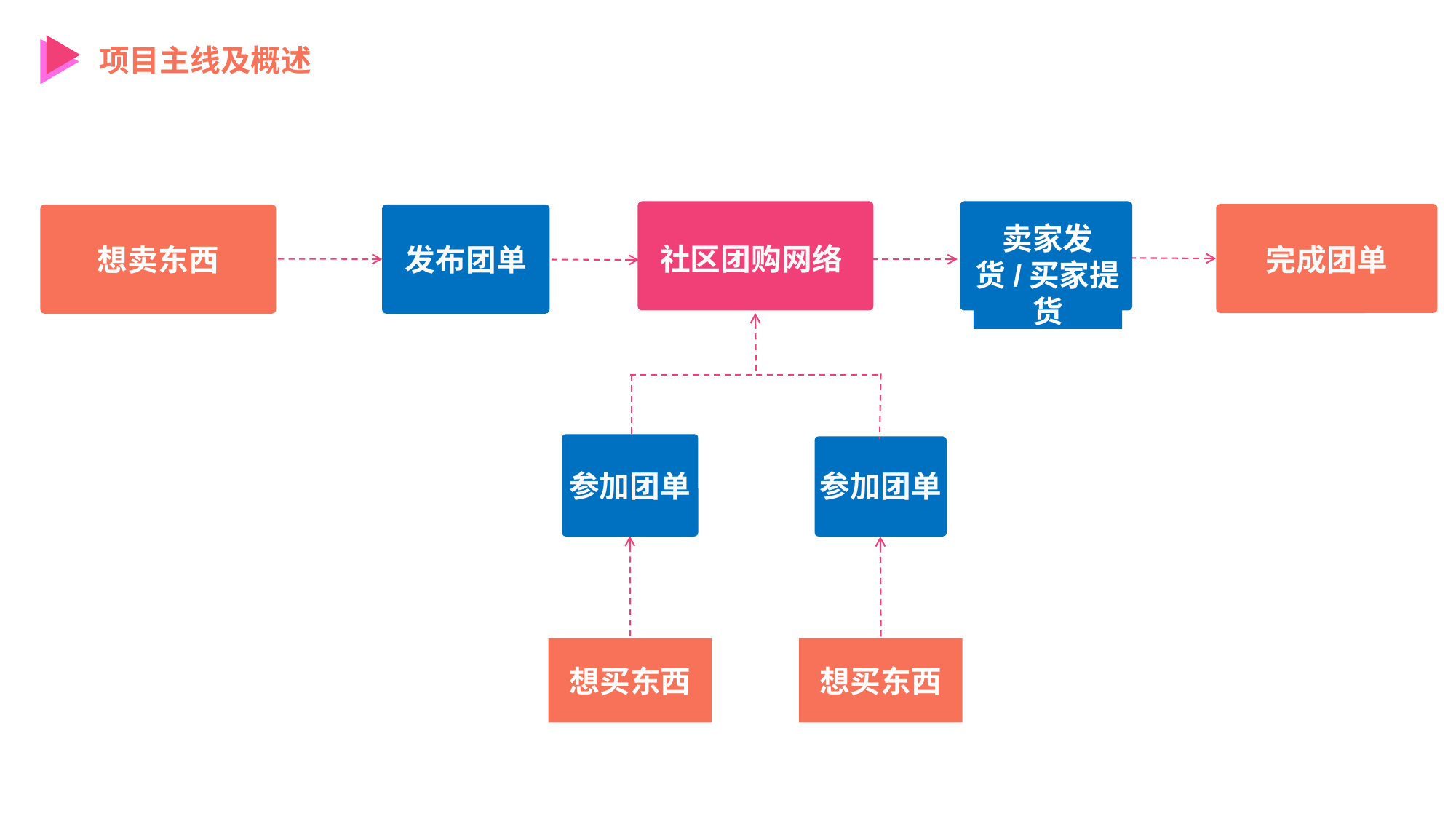

项目主线及概述

社区团购网络

卖家发货/买家提货

想卖东西

发布团单
完成团单

参加团单

参加团单
想买东西
想买东西